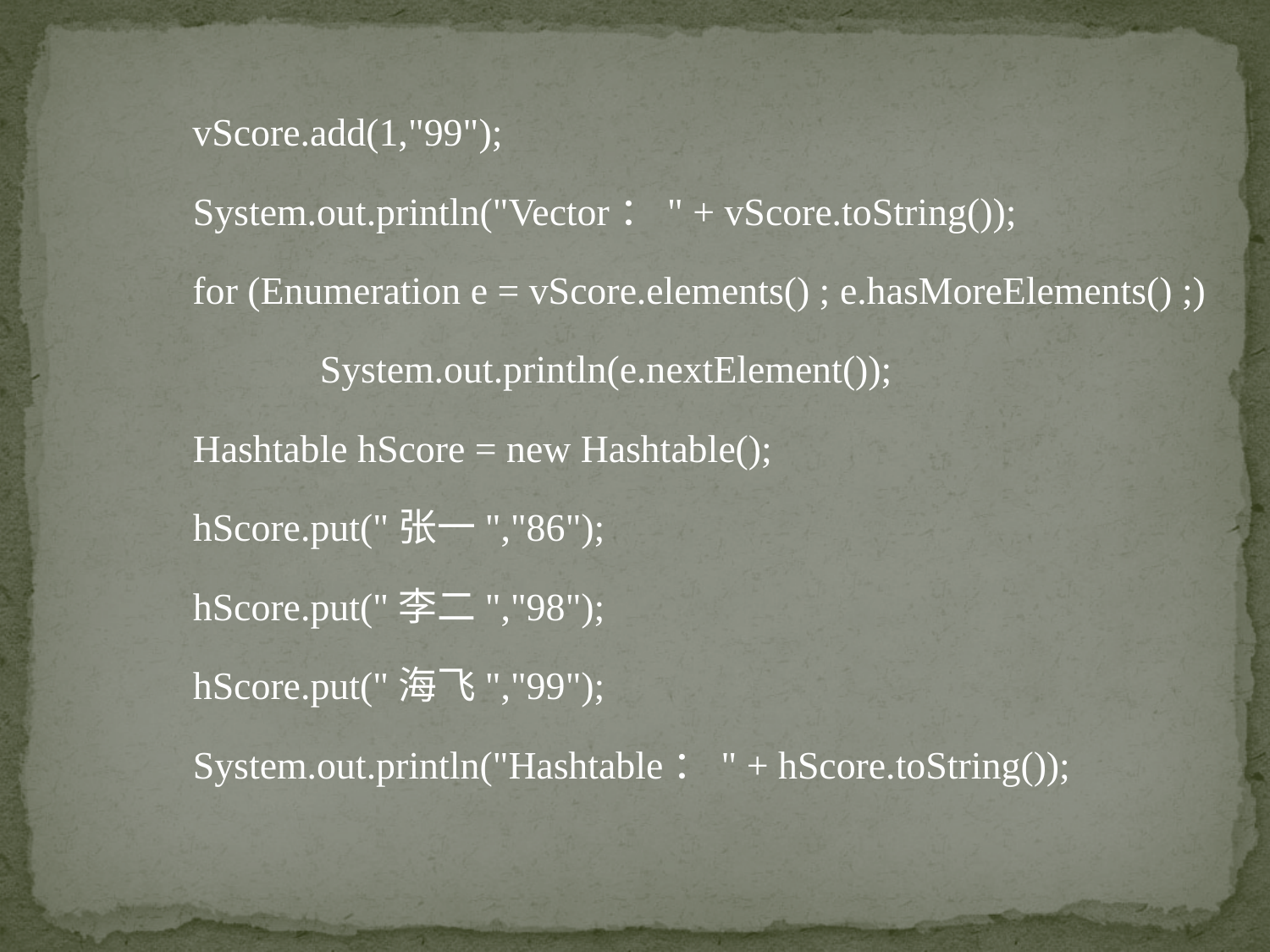

vScore.add(1,"99");
	System.out.println("Vector：" + vScore.toString());
             for (Enumeration e = vScore.elements() ; e.hasMoreElements() ;)
		System.out.println(e.nextElement());
	Hashtable hScore = new Hashtable();
	hScore.put("张一","86");
	hScore.put("李二","98");
	hScore.put("海飞","99");
	System.out.println("Hashtable：" + hScore.toString());